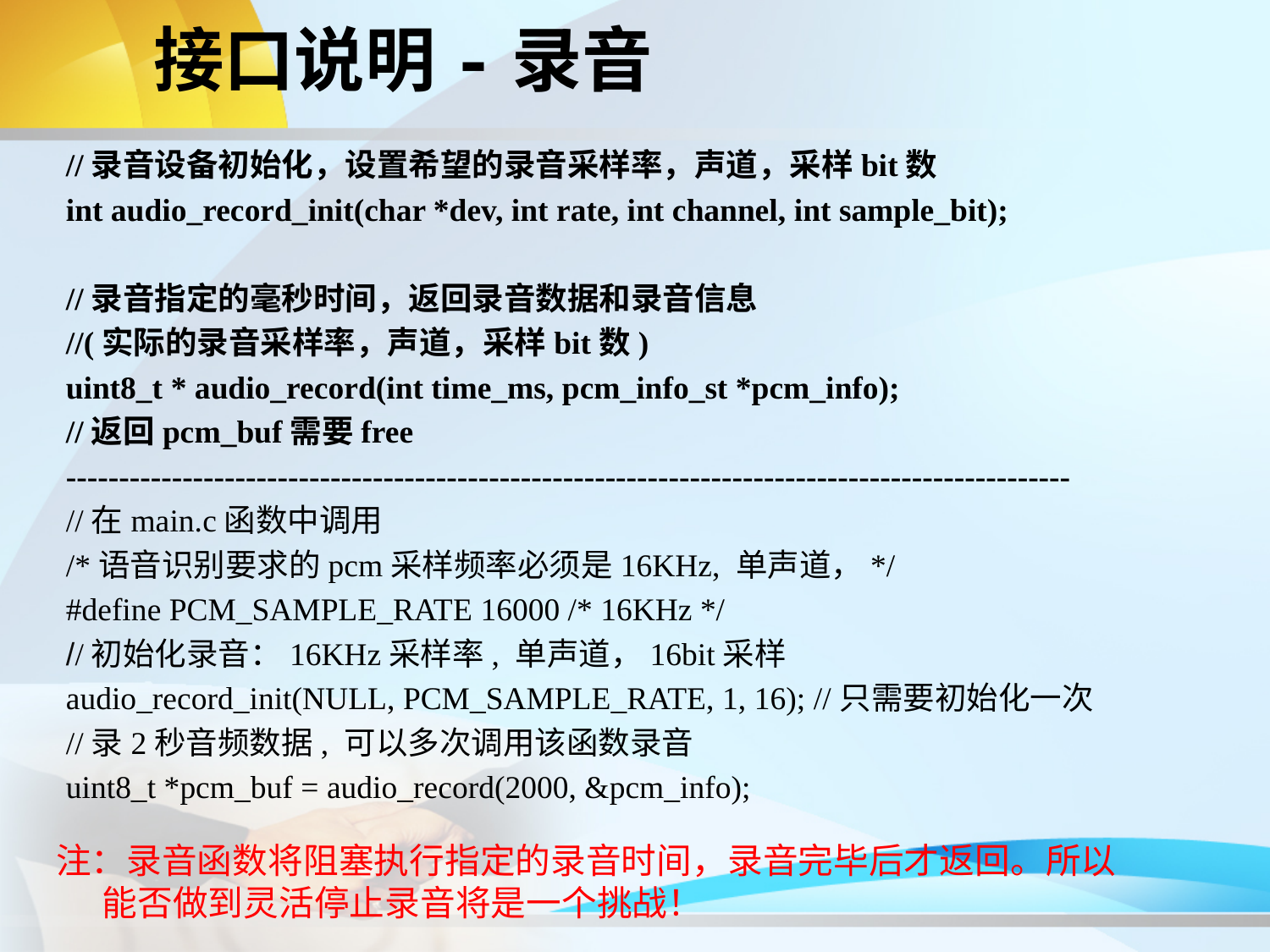

接口说明-录音
//录音设备初始化，设置希望的录音采样率，声道，采样bit数
int audio_record_init(char *dev, int rate, int channel, int sample_bit);

//录音指定的毫秒时间，返回录音数据和录音信息
//(实际的录音采样率，声道，采样bit数)
uint8_t * audio_record(int time_ms, pcm_info_st *pcm_info);
//返回pcm_buf需要free
-----------------------------------------------------------------------------------------------
//在main.c函数中调用
/*语音识别要求的pcm采样频率必须是16KHz, 单声道，*/
#define PCM_SAMPLE_RATE 16000 /* 16KHz */
//初始化录音：16KHz采样率, 单声道，16bit采样
audio_record_init(NULL, PCM_SAMPLE_RATE, 1, 16); //只需要初始化一次
//录2秒音频数据, 可以多次调用该函数录音
uint8_t *pcm_buf = audio_record(2000, &pcm_info);

注：录音函数将阻塞执行指定的录音时间，录音完毕后才返回。所以能否做到灵活停止录音将是一个挑战！